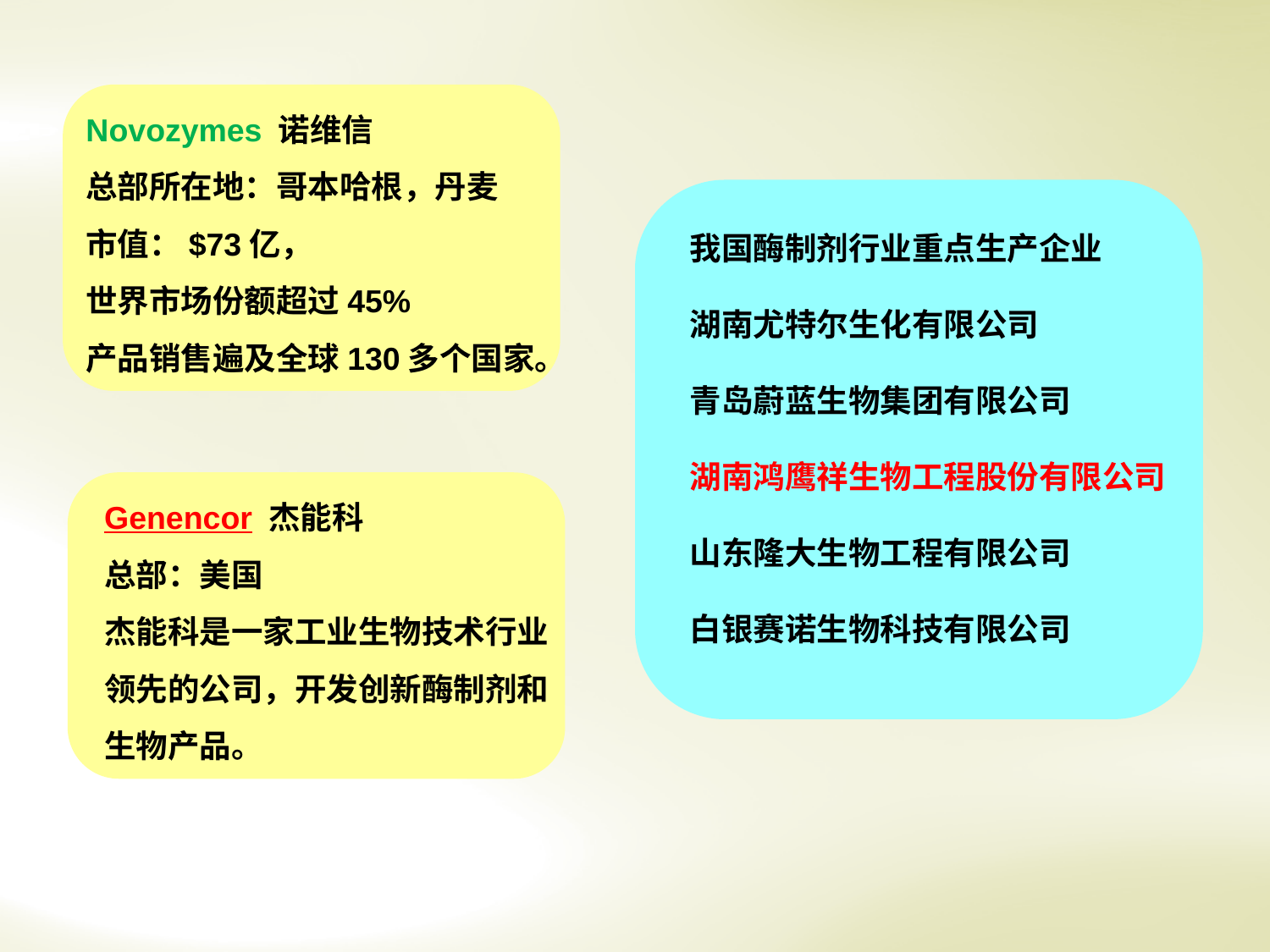

Novozymes 诺维信
总部所在地：哥本哈根，丹麦
市值：$73亿，
世界市场份额超过45%
产品销售遍及全球130多个国家。

我国酶制剂行业重点生产企业

湖南尤特尔生化有限公司

青岛蔚蓝生物集团有限公司

湖南鸿鹰祥生物工程股份有限公司

山东隆大生物工程有限公司

白银赛诺生物科技有限公司

Genencor 杰能科
总部：美国
杰能科是一家工业生物技术行业领先的公司，开发创新酶制剂和生物产品。